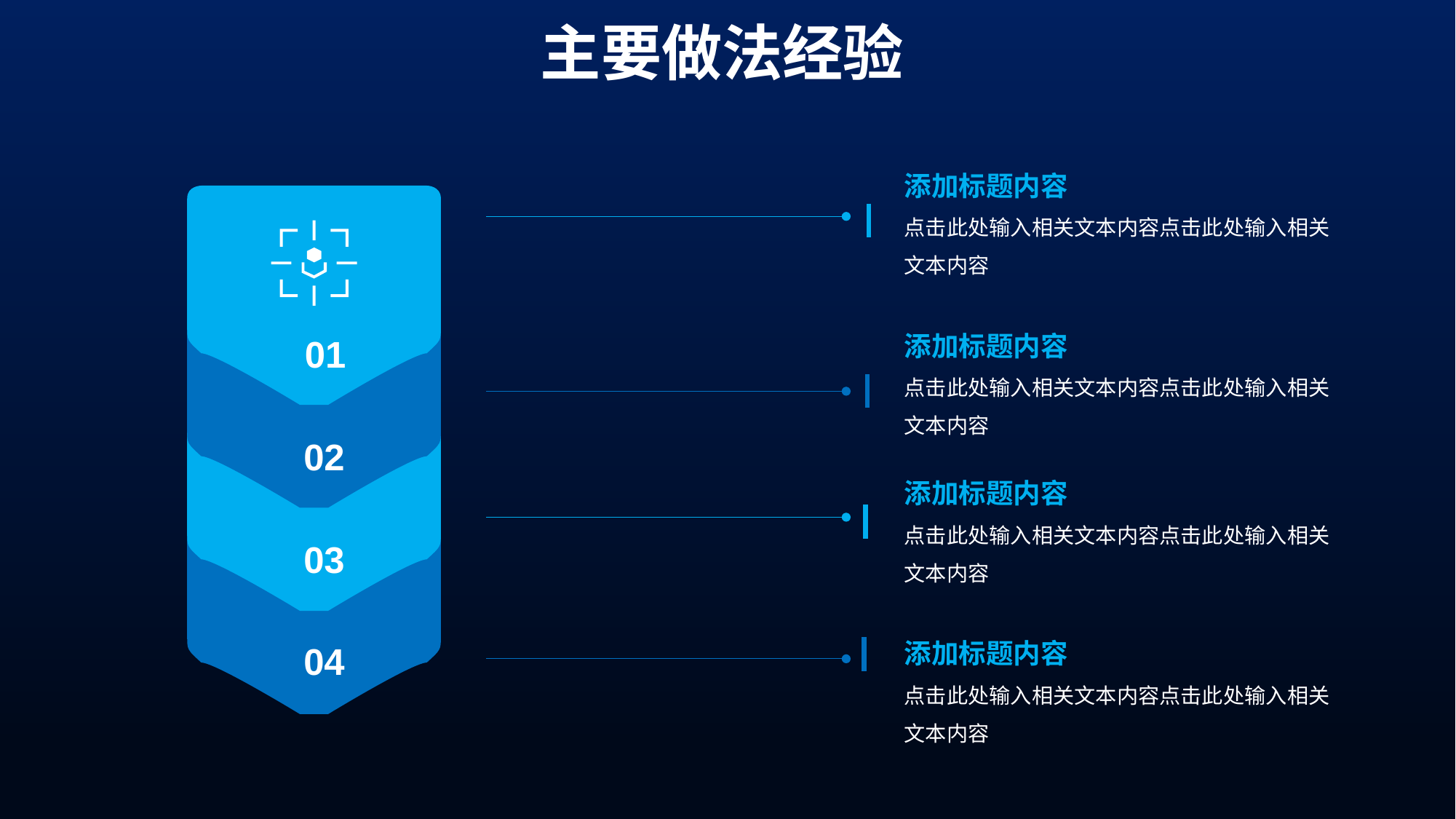

主要做法经验
添加标题内容
点击此处输入相关文本内容点击此处输入相关文本内容

添加标题内容
点击此处输入相关文本内容点击此处输入相关文本内容
  01

  02
添加标题内容
点击此处输入相关文本内容点击此处输入相关文本内容

  03
  04
添加标题内容
点击此处输入相关文本内容点击此处输入相关文本内容